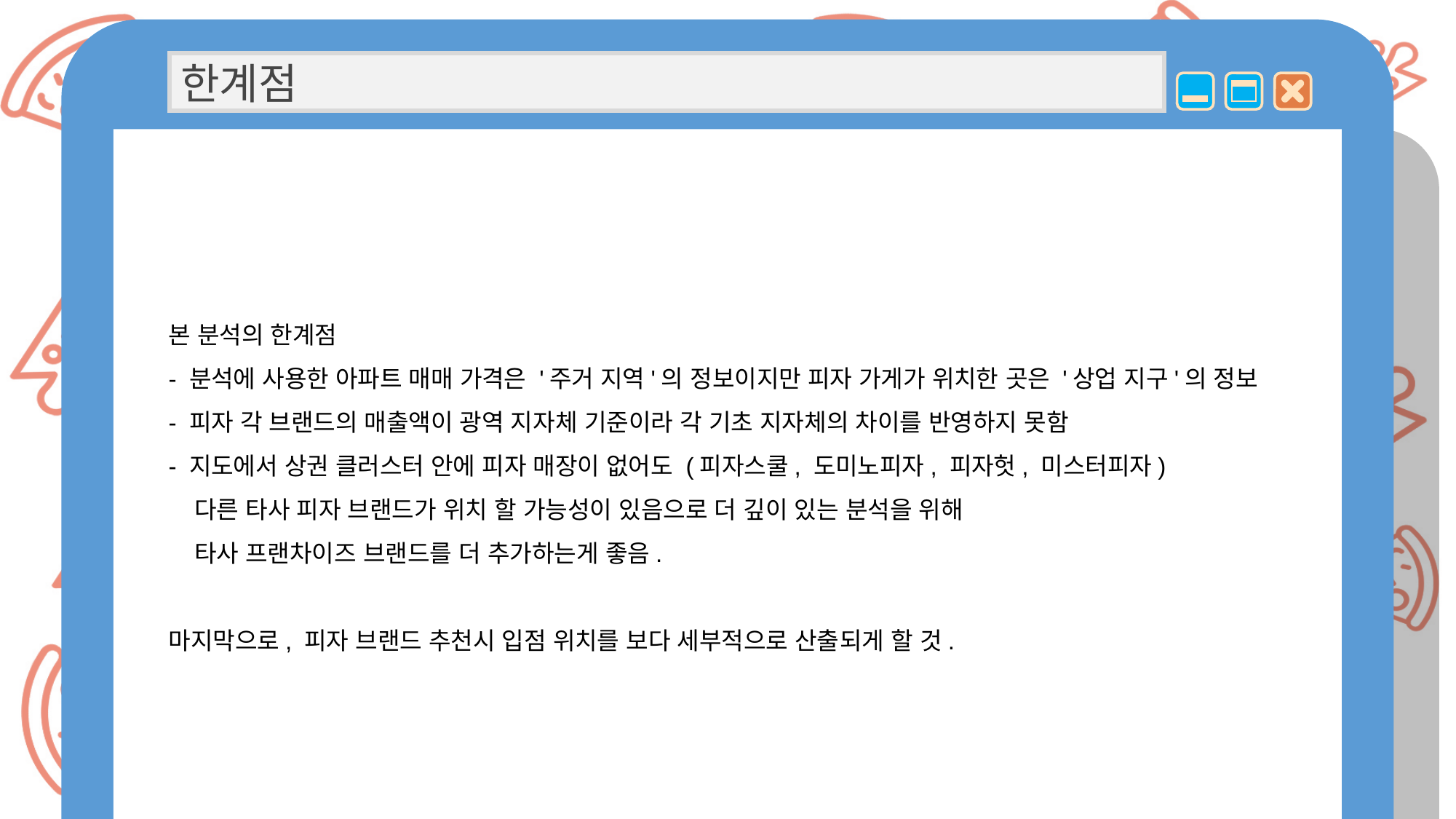

한계점

본 분석의 한계점
- 분석에 사용한 아파트 매매 가격은 '주거 지역'의 정보이지만 피자 가게가 위치한 곳은 '상업 지구'의 정보
- 피자 각 브랜드의 매출액이 광역 지자체 기준이라 각 기초 지자체의 차이를 반영하지 못함
- 지도에서 상권 클러스터 안에 피자 매장이 없어도 (피자스쿨, 도미노피자, 피자헛, 미스터피자)
   다른 타사 피자 브랜드가 위치 할 가능성이 있음으로 더 깊이 있는 분석을 위해
   타사 프랜차이즈 브랜드를 더 추가하는게 좋음.

마지막으로, 피자 브랜드 추천시 입점 위치를 보다 세부적으로 산출되게 할 것.